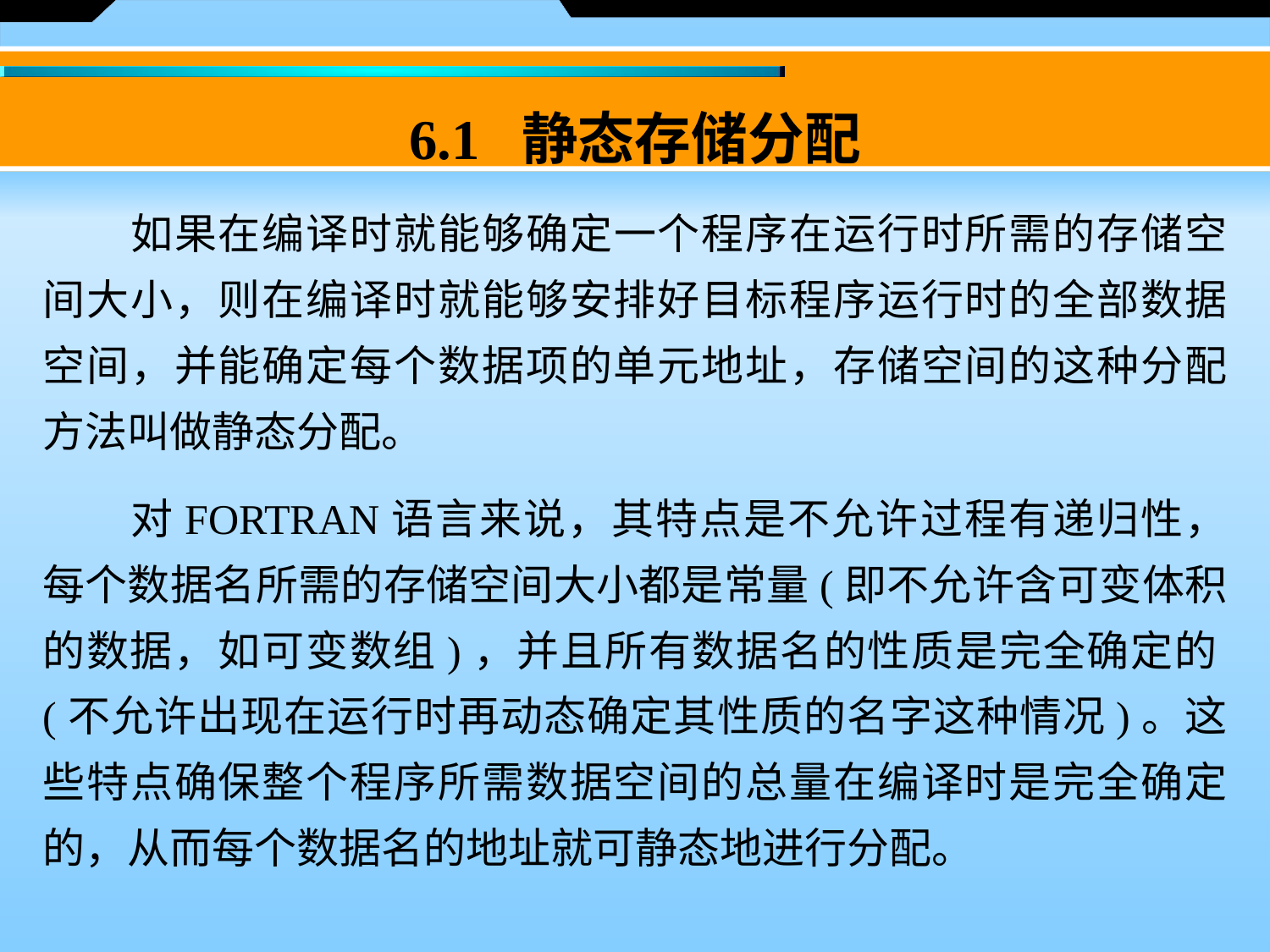

6.1  静态存储分配
　　如果在编译时就能够确定一个程序在运行时所需的存储空间大小，则在编译时就能够安排好目标程序运行时的全部数据空间，并能确定每个数据项的单元地址，存储空间的这种分配方法叫做静态分配。
　　对FORTRAN语言来说，其特点是不允许过程有递归性，每个数据名所需的存储空间大小都是常量(即不允许含可变体积的数据，如可变数组)，并且所有数据名的性质是完全确定的(不允许出现在运行时再动态确定其性质的名字这种情况)。这些特点确保整个程序所需数据空间的总量在编译时是完全确定的，从而每个数据名的地址就可静态地进行分配。